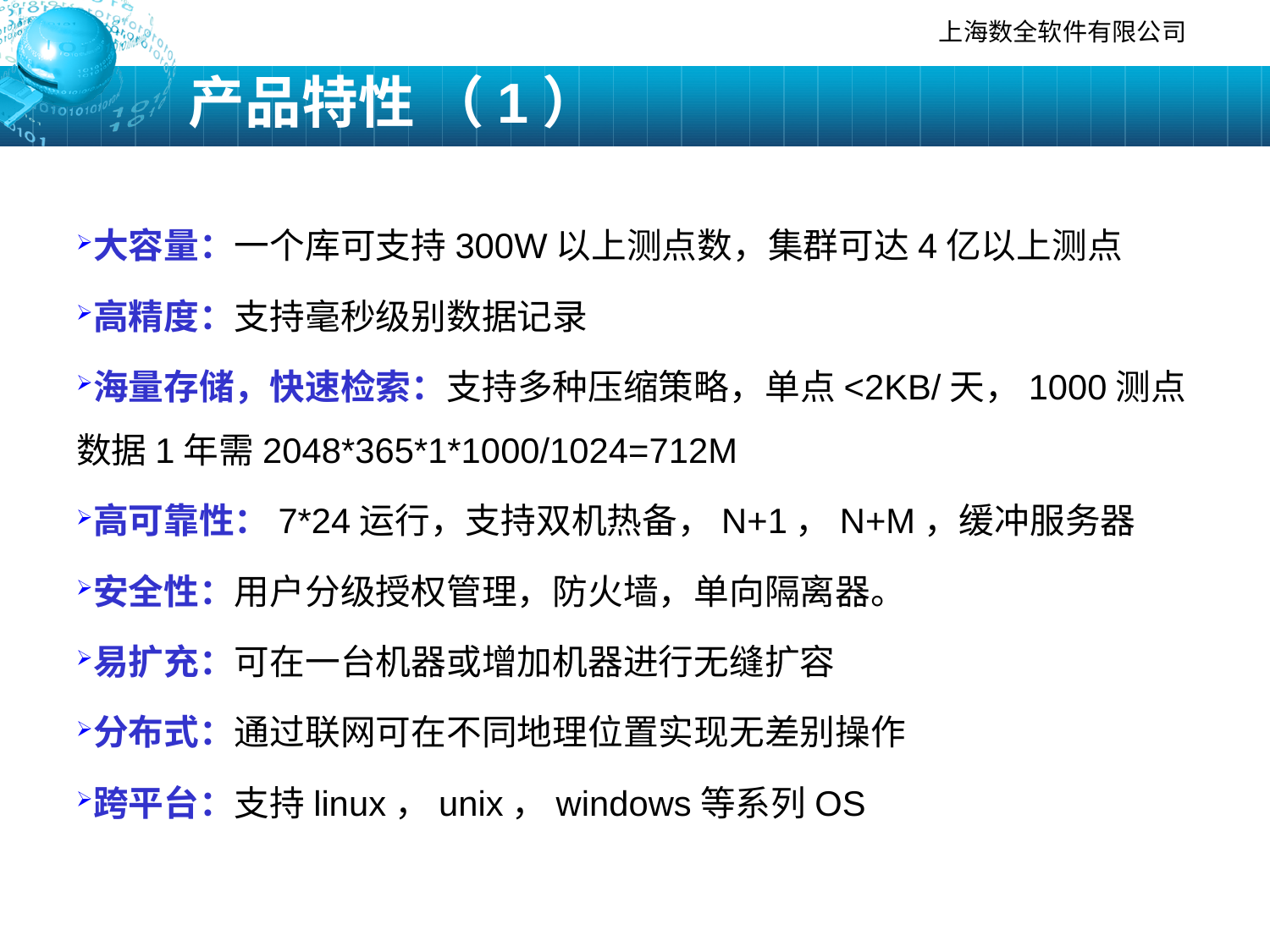

# 产品特性 （1）
大容量：一个库可支持300W以上测点数，集群可达4亿以上测点
高精度：支持毫秒级别数据记录
海量存储，快速检索：支持多种压缩策略，单点<2KB/天，1000测点数据1年需2048*365*1*1000/1024=712M
高可靠性：7*24运行，支持双机热备，N+1，N+M，缓冲服务器
安全性：用户分级授权管理，防火墙，单向隔离器。
易扩充：可在一台机器或增加机器进行无缝扩容
分布式：通过联网可在不同地理位置实现无差别操作
跨平台：支持linux，unix，windows等系列OS